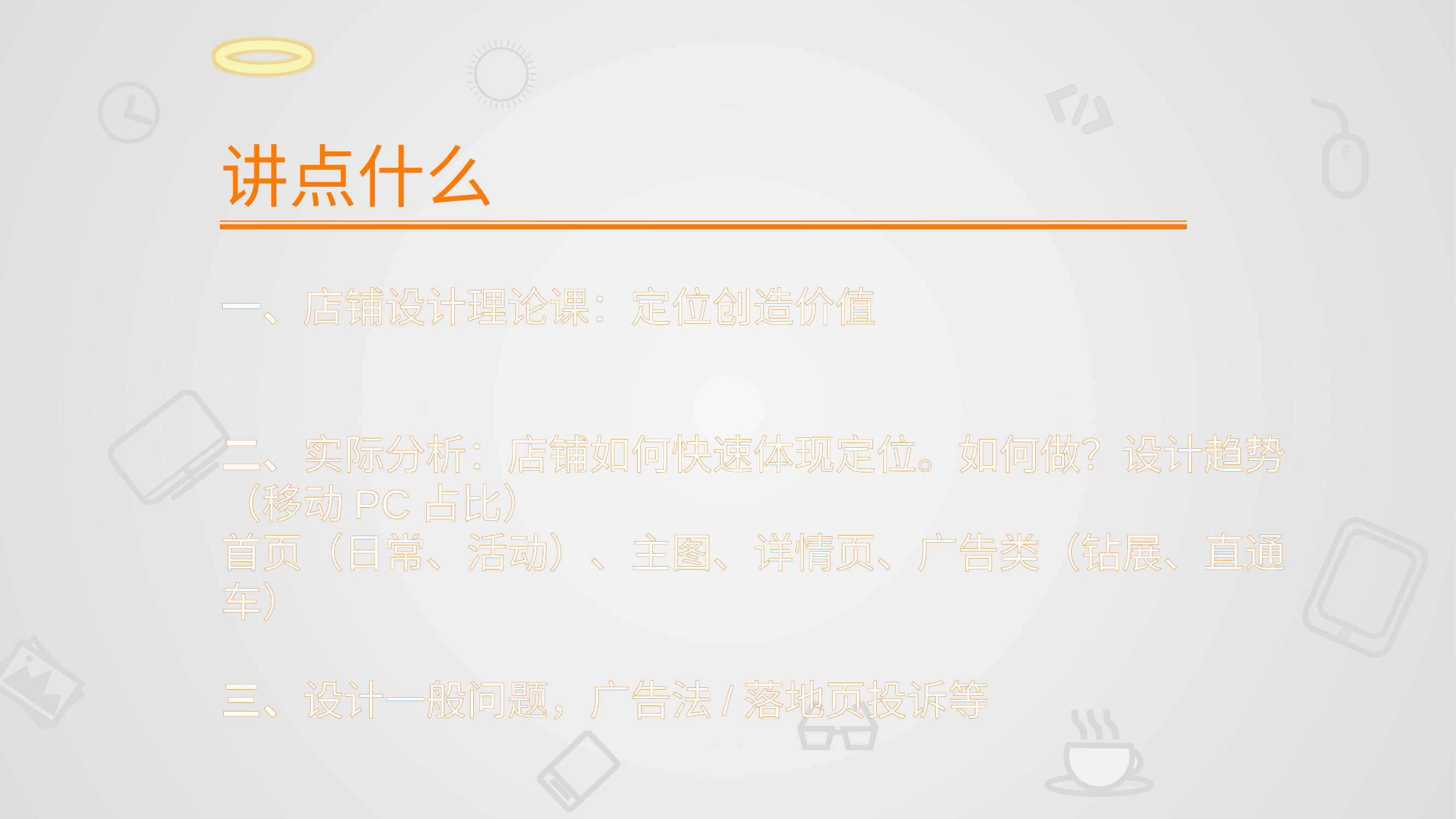

丨丨丨丨丨丨丨丨丨丨丨丨丨丨丨丨丨丨丨丨丨丨丨丨丨丨丨丨丨丨丨丨

讲点什么

一、店铺设计理论课：定位创造价值

二、实际分析：店铺如何快速体现定位。如何做？设计趋势（移动PC占比）
首页（日常、活动）、主图、详情页、广告类（钻展、直通车）

三、设计一般问题，广告法/落地页投诉等